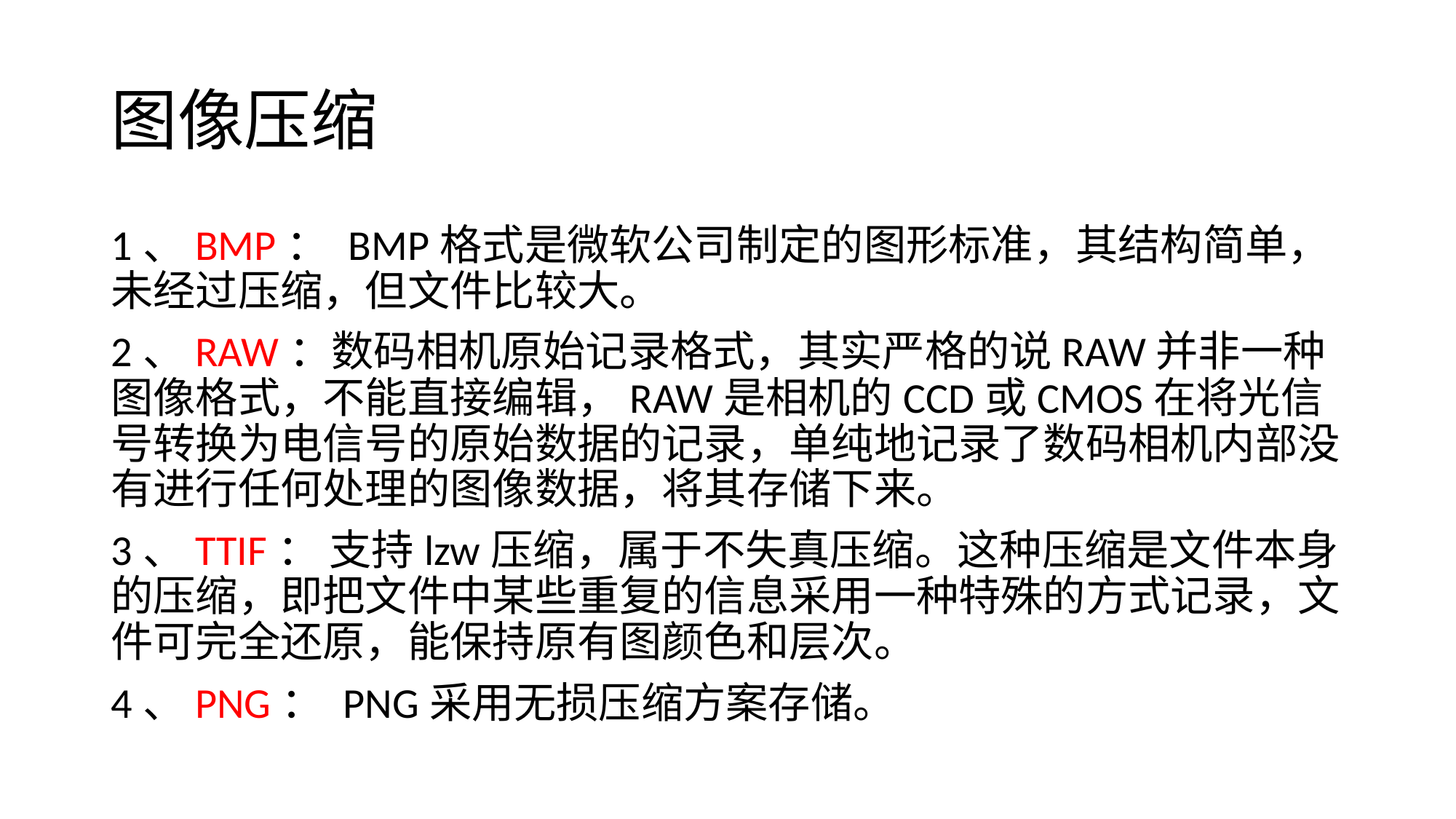

# 图像压缩
1、BMP： BMP格式是微软公司制定的图形标准，其结构简单，未经过压缩，但文件比较大。
2、RAW：数码相机原始记录格式，其实严格的说RAW并非一种图像格式，不能直接编辑，RAW是相机的CCD或CMOS在将光信号转换为电信号的原始数据的记录，单纯地记录了数码相机内部没有进行任何处理的图像数据，将其存储下来。
3、TTIF： 支持lzw压缩，属于不失真压缩。这种压缩是文件本身的压缩，即把文件中某些重复的信息采用一种特殊的方式记录，文件可完全还原，能保持原有图颜色和层次。
4、PNG： PNG采用无损压缩方案存储。